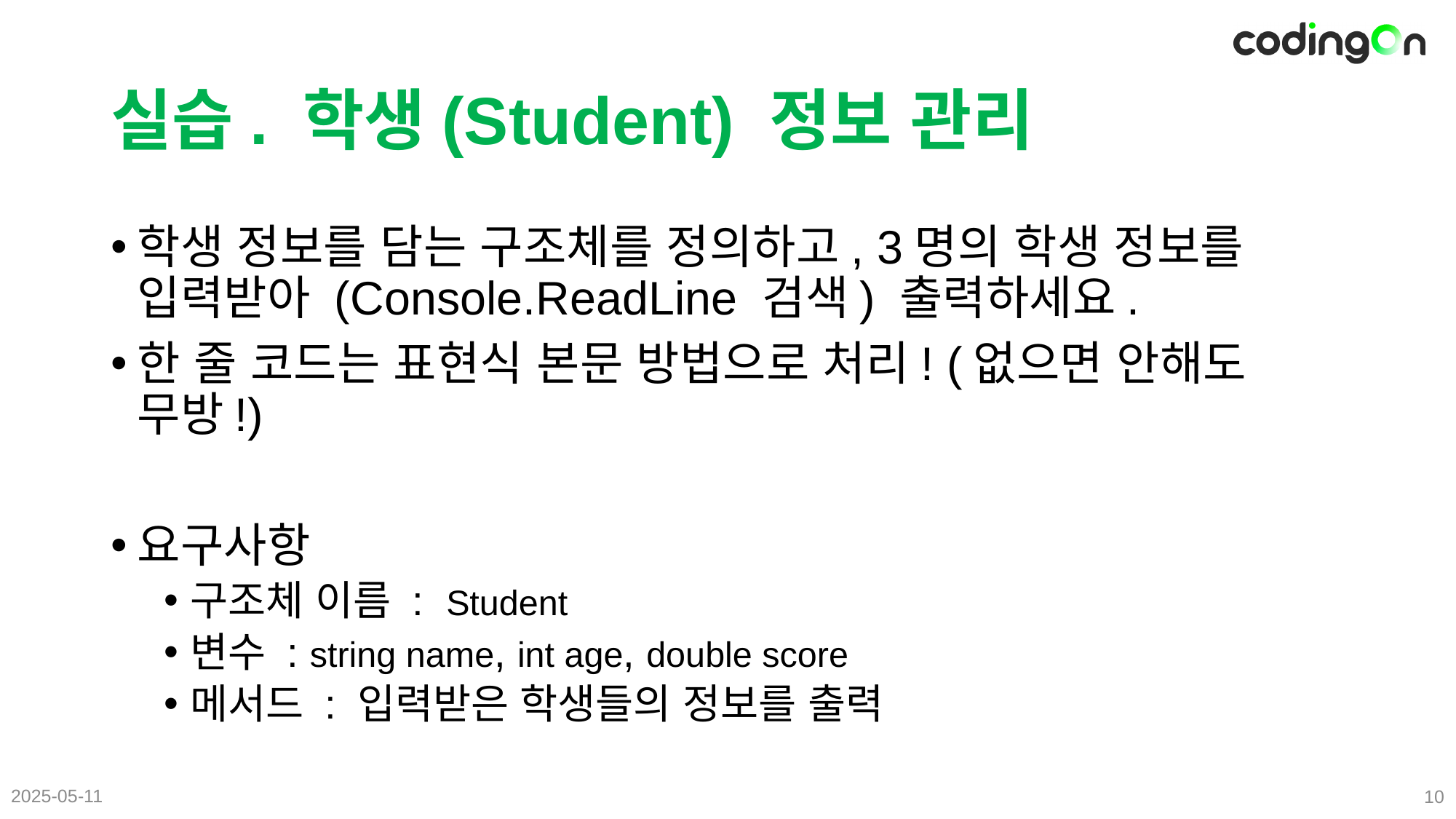

# 실습. 학생(Student) 정보 관리
학생 정보를 담는 구조체를 정의하고, 3명의 학생 정보를 입력받아 (Console.ReadLine 검색) 출력하세요.
한 줄 코드는 표현식 본문 방법으로 처리! (없으면 안해도 무방!)

요구사항
구조체 이름 :  Student
변수 : string name, int age, double score
메서드 : 입력받은 학생들의 정보를 출력
2025-05-11
10